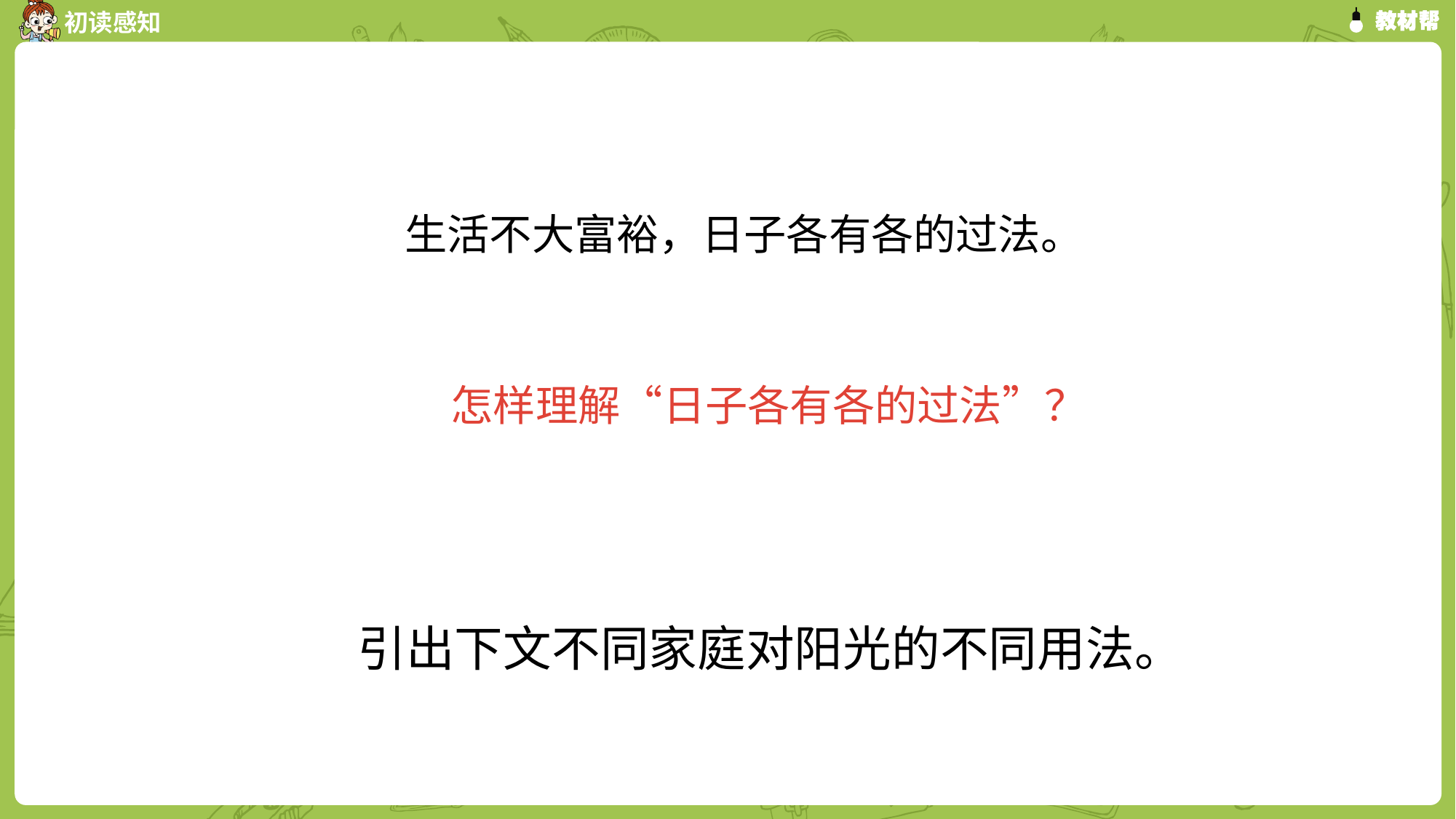

生活不大富裕，日子各有各的过法。
怎样理解“日子各有各的过法”？
引出下文不同家庭对阳光的不同用法。